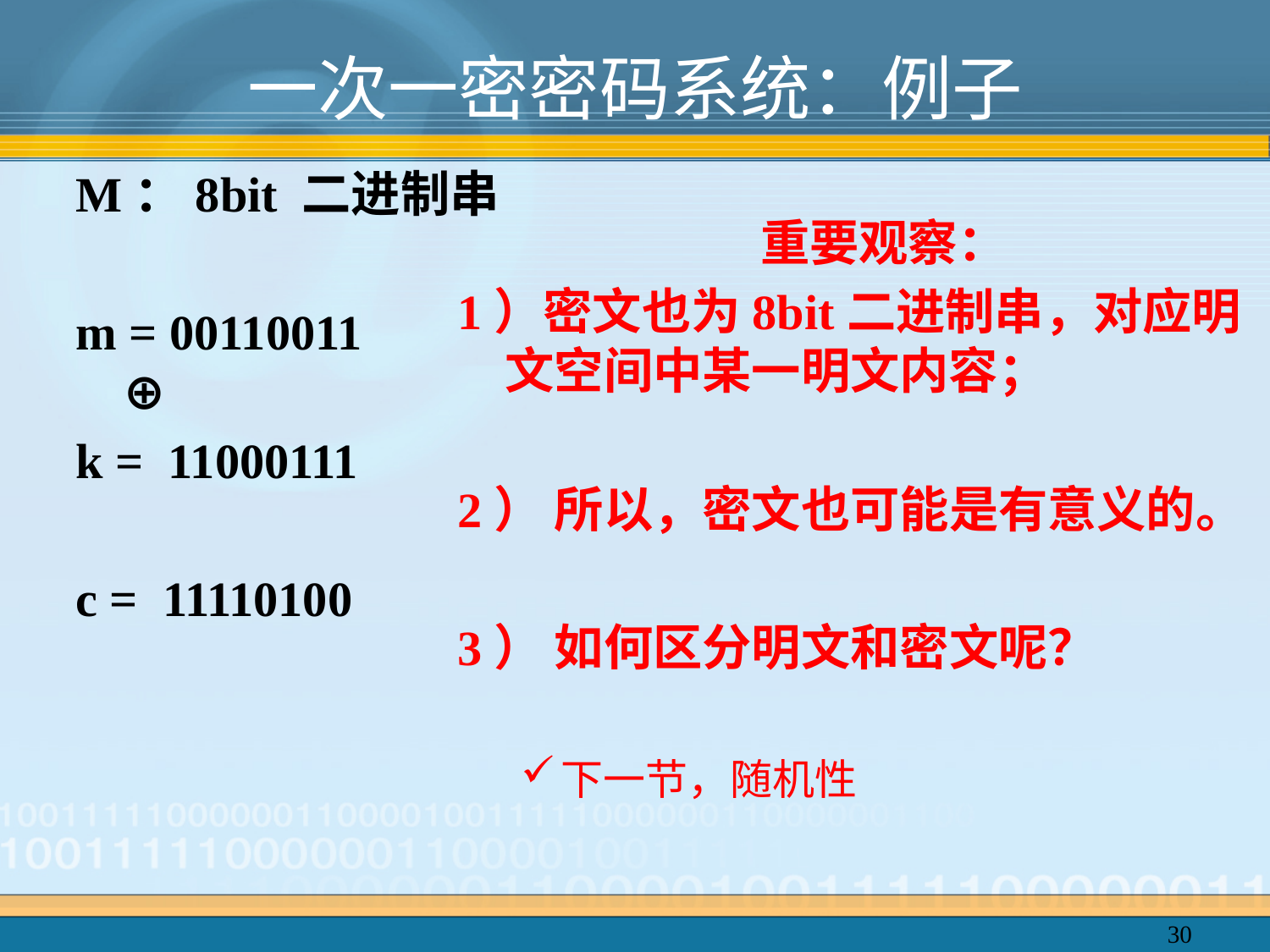

# 一次一密密码系统：例子

 重要观察：
1）密文也为8bit二进制串，对应明文空间中某一明文内容；

2） 所以，密文也可能是有意义的。

3） 如何区分明文和密文呢？

下一节，随机性
M：8bit 二进制串

m = 00110011
⊕
k =  11000111

c =  11110100

30